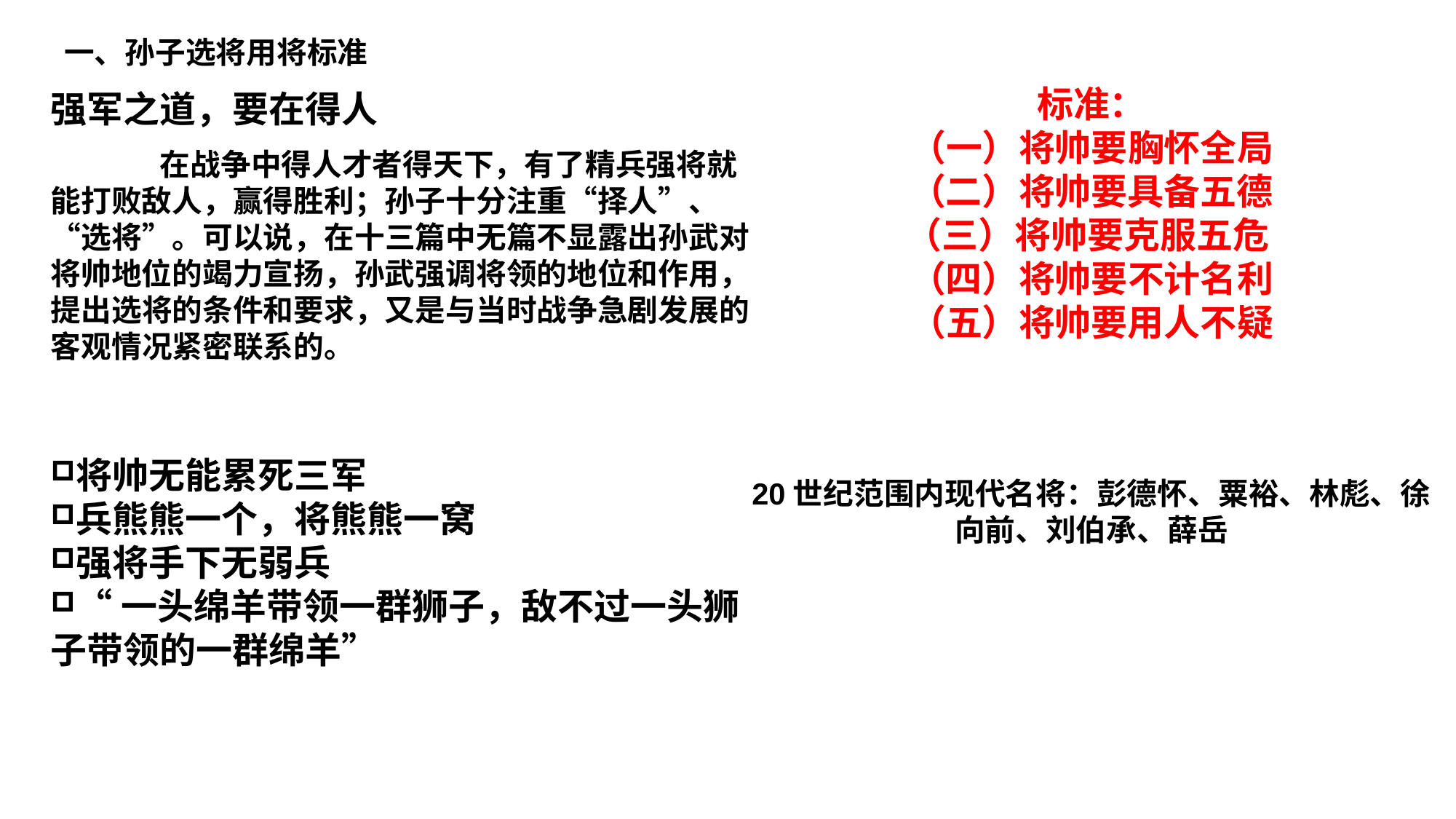

一、孙子选将用将标准
标准：
（一）将帅要胸怀全局
（二）将帅要具备五德
（三）将帅要克服五危
（四）将帅要不计名利
（五）将帅要用人不疑

20世纪范围内现代名将：彭德怀、粟裕、林彪、徐向前、刘伯承、薛岳
强军之道，要在得人
	在战争中得人才者得天下，有了精兵强将就能打败敌人，赢得胜利；孙子十分注重“择人”、“选将”。可以说，在十三篇中无篇不显露出孙武对将帅地位的竭力宣扬，孙武强调将领的地位和作用，提出选将的条件和要求，又是与当时战争急剧发展的客观情况紧密联系的。
将帅无能累死三军
兵熊熊一个，将熊熊一窝
强将手下无弱兵
“一头绵羊带领一群狮子，敌不过一头狮子带领的一群绵羊”